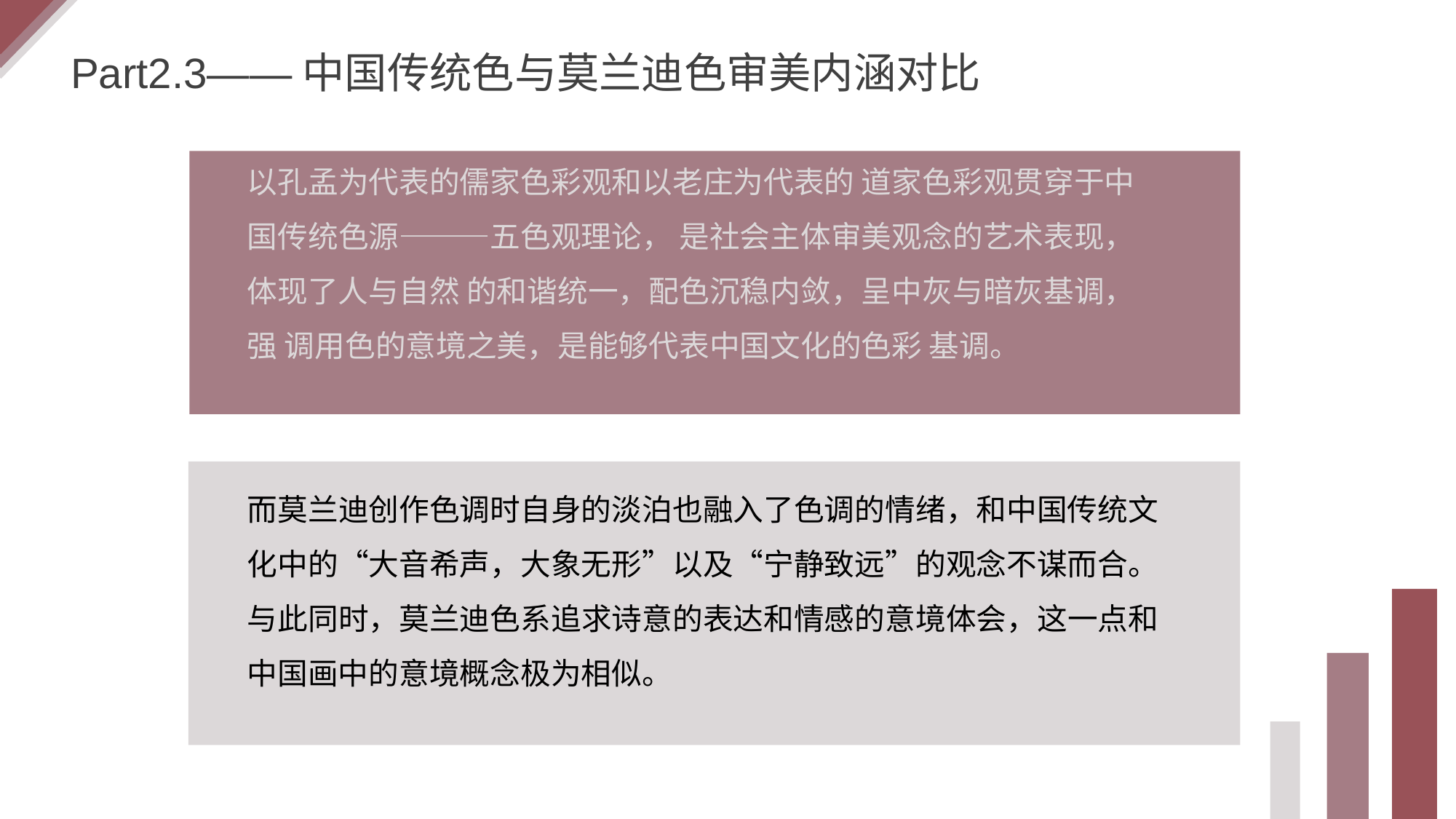

Part2.3——中国传统色与莫兰迪色审美内涵对比

以孔孟为代表的儒家色彩观和以老庄为代表的 道家色彩观贯穿于中国传统色源———五色观理论， 是社会主体审美观念的艺术表现，体现了人与自然 的和谐统一，配色沉稳内敛，呈中灰与暗灰基调，强 调用色的意境之美，是能够代表中国文化的色彩 基调。

而莫兰迪创作色调时自身的淡泊也融入了色调的情绪，和中国传统文化中的“大音希声，大象无形”以及“宁静致远”的观念不谋而合。与此同时，莫兰迪色系追求诗意的表达和情感的意境体会，这一点和中国画中的意境概念极为相似。